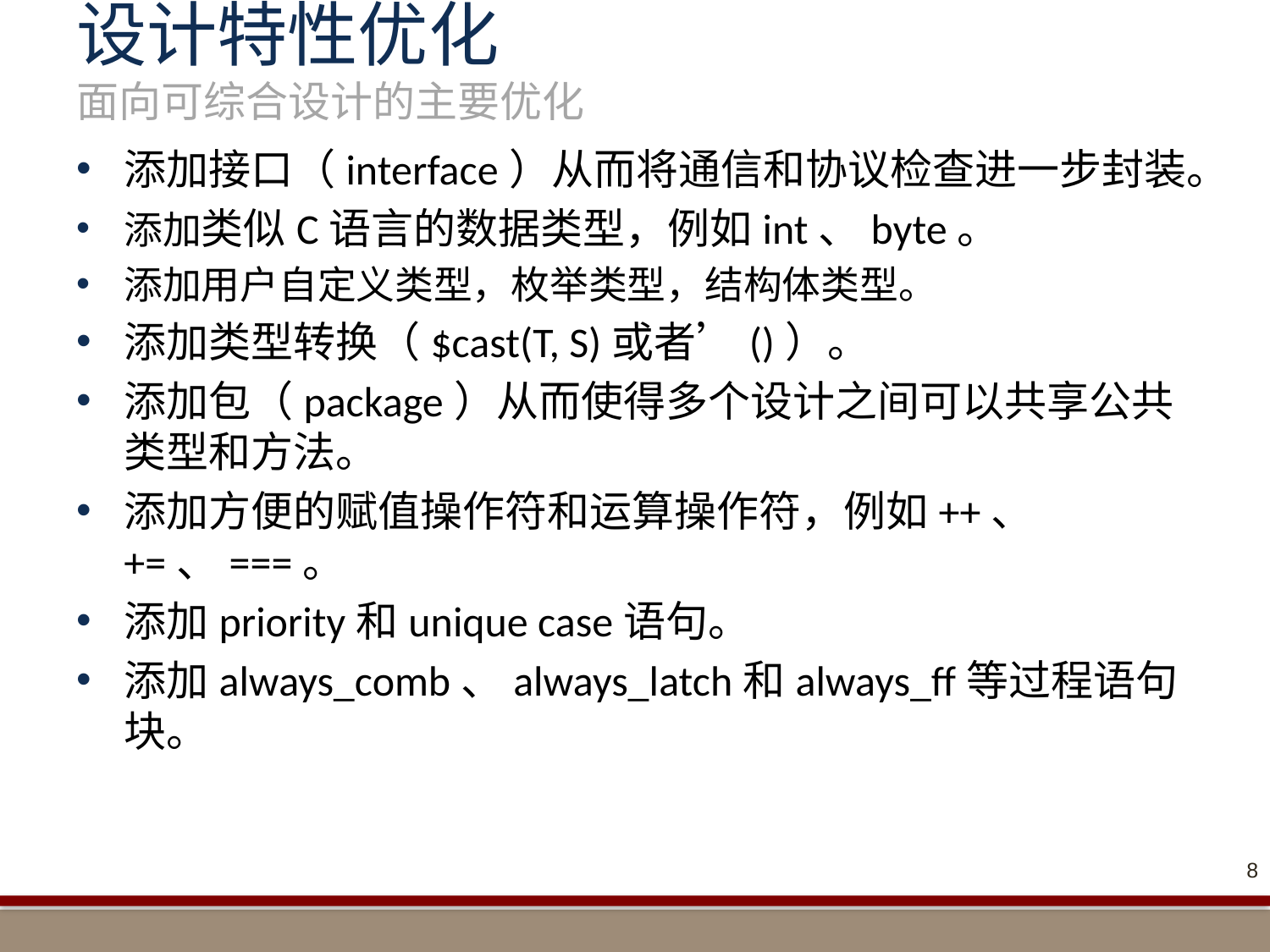

# 设计特性优化 面向可综合设计的主要优化
添加接口（interface）从而将通信和协议检查进一步封装。
添加类似C语言的数据类型，例如int、byte。
添加用户自定义类型，枚举类型，结构体类型。
添加类型转换（$cast(T, S)或者’()）。
添加包（package）从而使得多个设计之间可以共享公共类型和方法。
添加方便的赋值操作符和运算操作符，例如++、+=、===。
添加priority和unique case语句。
添加always_comb、always_latch和always_ff等过程语句块。

8